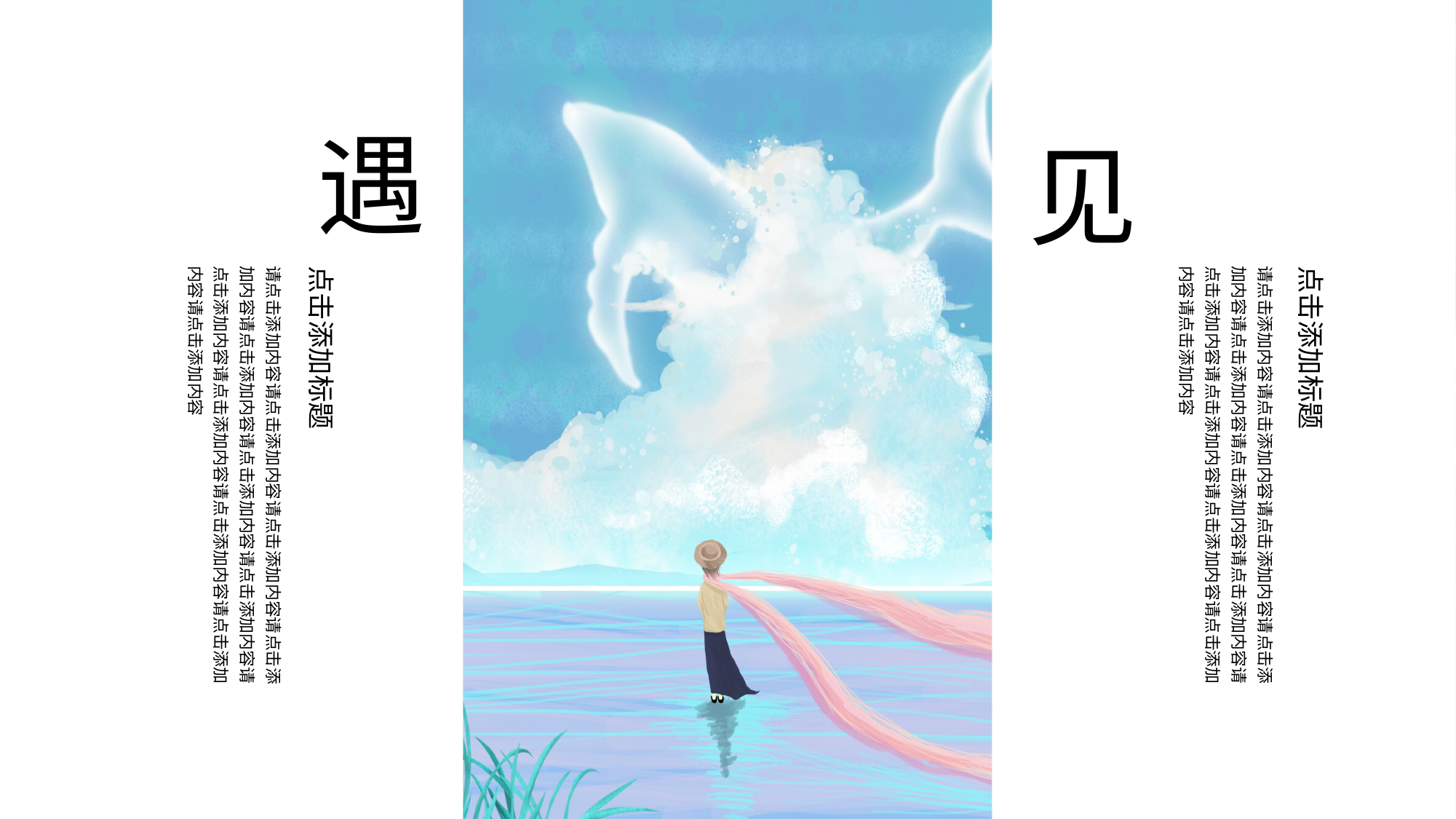

遇
见
请点击添加内容请点击添加内容请点击添加内容请点击添加内容请点击添加内容请点击添加内容请点击添加内容请点击添加内容请点击添加内容请点击添加内容请点击添加内容请点击添加内容
点击添加标题
请点击添加内容请点击添加内容请点击添加内容请点击添加内容请点击添加内容请点击添加内容请点击添加内容请点击添加内容请点击添加内容请点击添加内容请点击添加内容请点击添加内容
点击添加标题